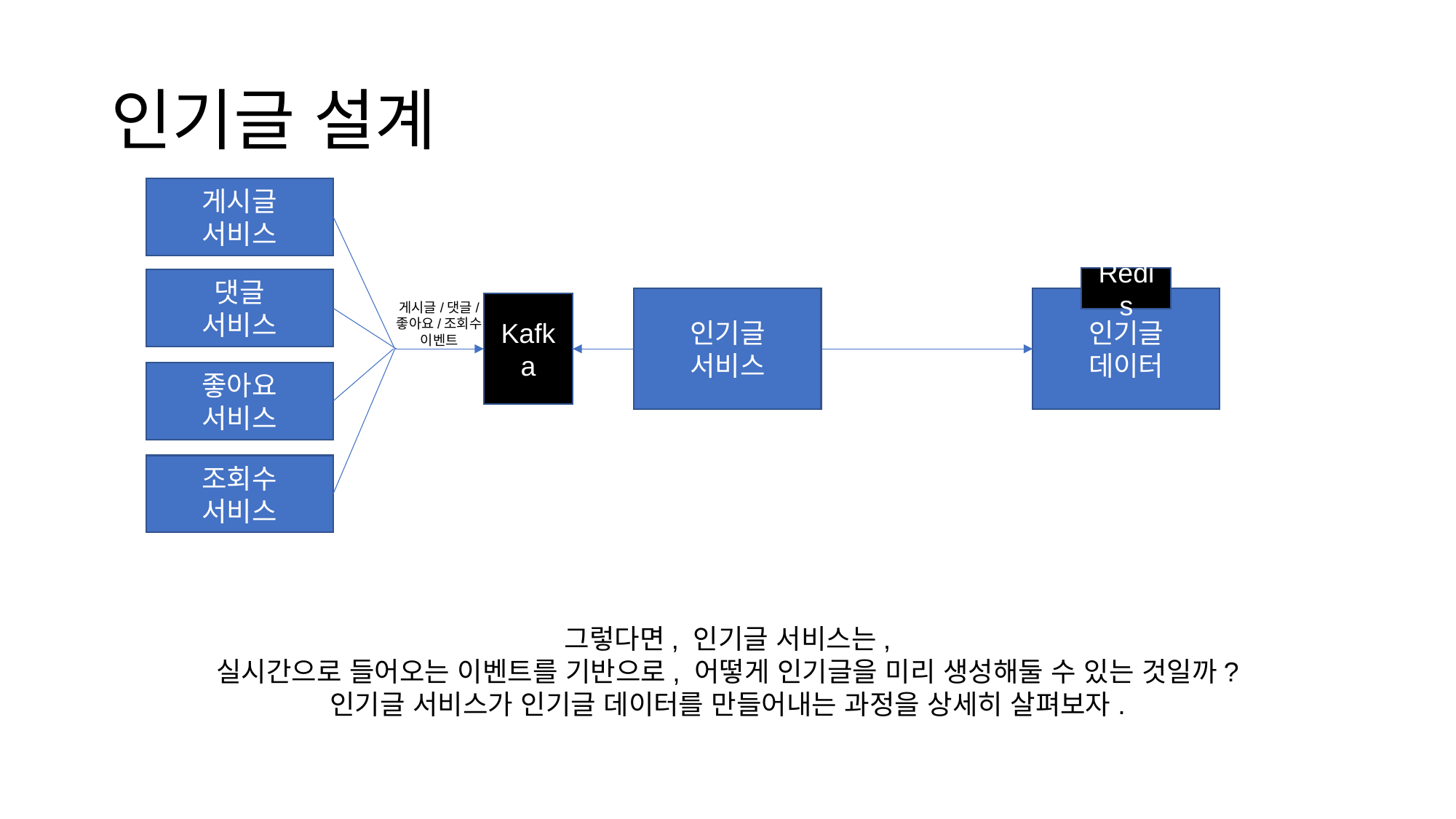

# 인기글 설계
게시글
서비스
Redis
댓글
서비스
인기글
데이터
인기글
서비스
게시글/댓글/
좋아요/조회수
이벤트
Kafka
좋아요
서비스
조회수
서비스
그렇다면, 인기글 서비스는,
실시간으로 들어오는 이벤트를 기반으로, 어떻게 인기글을 미리 생성해둘 수 있는 것일까?
인기글 서비스가 인기글 데이터를 만들어내는 과정을 상세히 살펴보자.